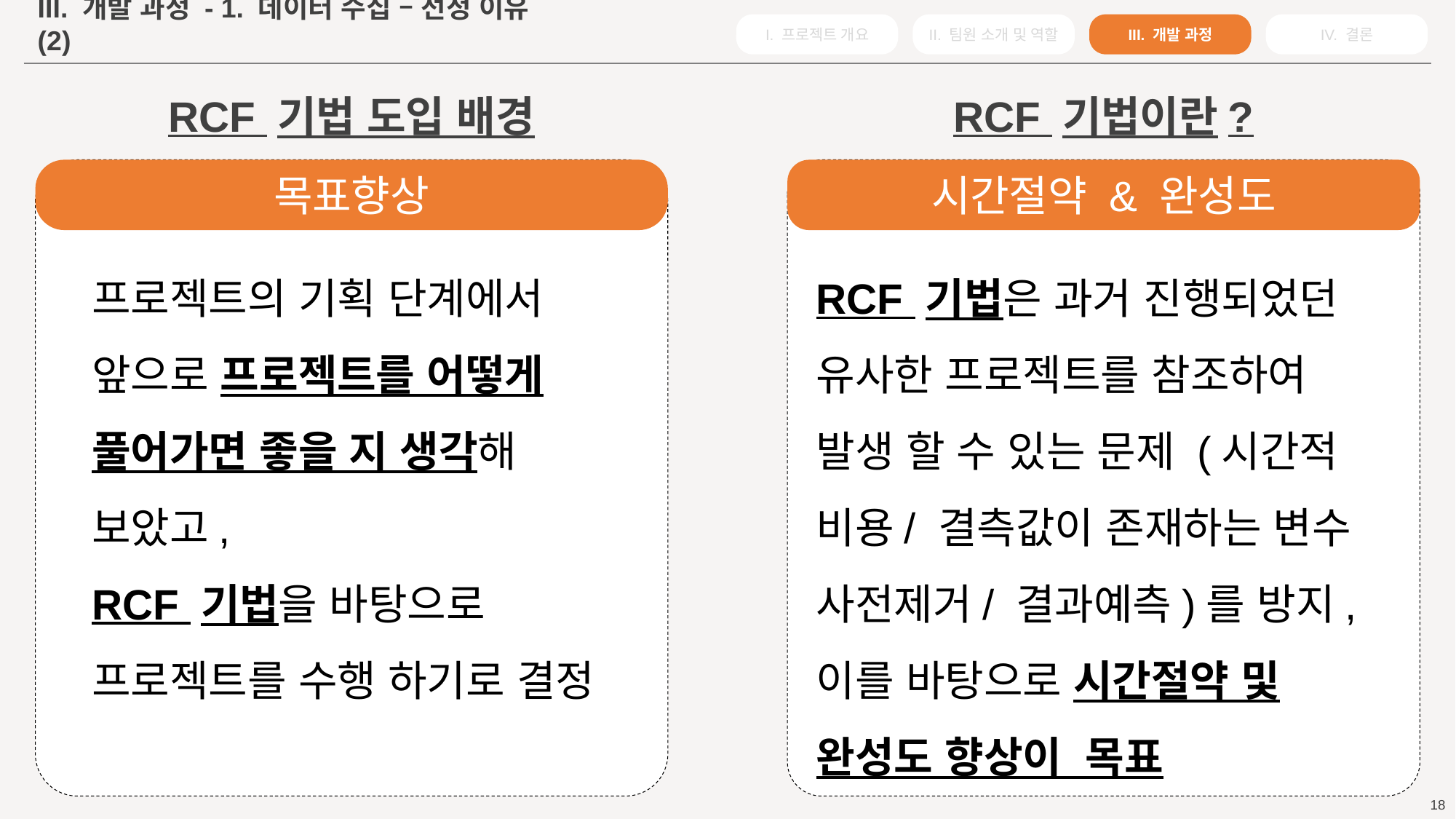

I. 프로젝트 개요
II. 팀원 소개 및 역할
III. 개발 과정
IV. 결론
III. 개발 과정 - 1. 데이터 수집 – 선정 이유 (2)
RCF 기법 도입 배경
RCF 기법이란?

목표향상
시간절약 & 완성도
프로젝트의 기획 단계에서 앞으로 프로젝트를 어떻게 풀어가면 좋을 지 생각해 보았고,
RCF 기법을 바탕으로 프로젝트를 수행 하기로 결정
RCF 기법은 과거 진행되었던 유사한 프로젝트를 참조하여 발생 할 수 있는 문제 (시간적 비용/ 결측값이 존재하는 변수 사전제거/ 결과예측)를 방지, 이를 바탕으로 시간절약 및 완성도 향상이  목표